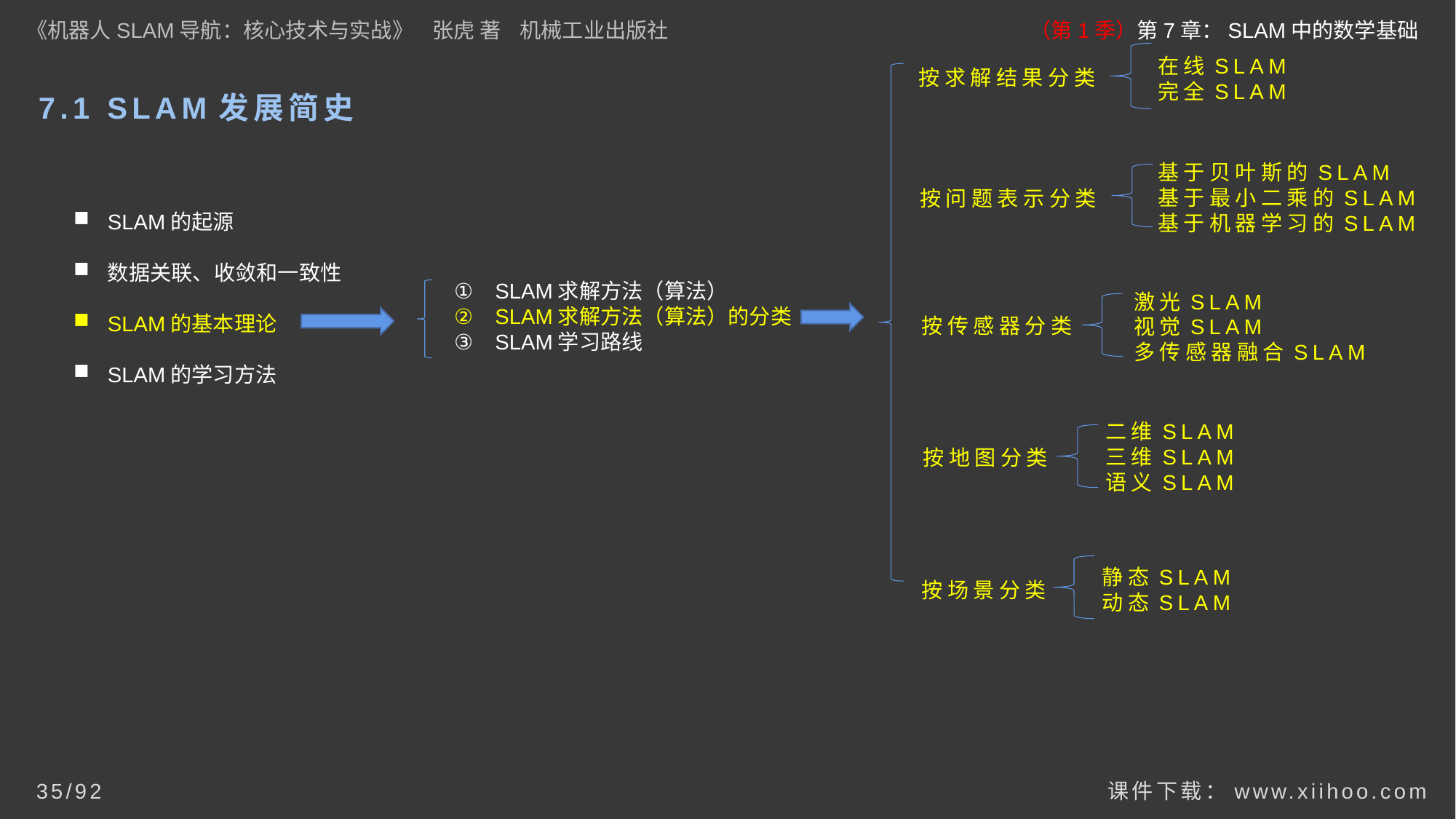

《机器人SLAM导航：核心技术与实战》    张虎 著    机械工业出版社
（第1季）第7章：SLAM中的数学基础

在线SLAM
完全SLAM
按求解结果分类

# 7.1 SLAM发展简史
基于贝叶斯的SLAM
基于最小二乘的SLAM
基于机器学习的SLAM

按问题表示分类
SLAM的起源
数据关联、收敛和一致性
SLAM的基本理论
SLAM的学习方法
SLAM求解方法（算法）
SLAM求解方法（算法）的分类
SLAM学习路线

激光SLAM
视觉SLAM
多传感器融合SLAM

按传感器分类

二维SLAM
三维SLAM
语义SLAM

按地图分类
静态SLAM
动态SLAM

按场景分类
课件下载：www.xiihoo.com
35/92